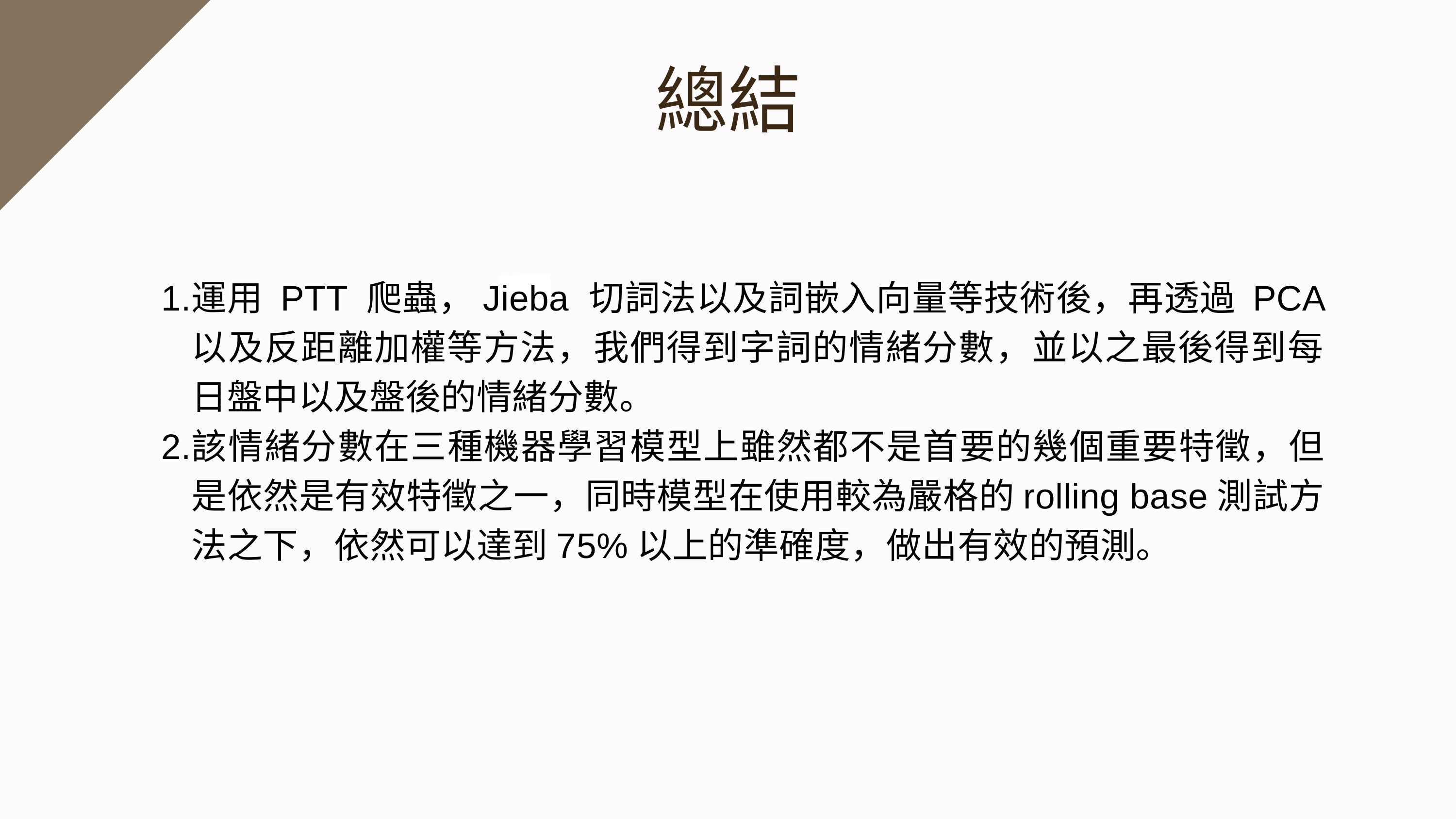

總結

運用 PTT 爬蟲，Jieba 切詞法以及詞嵌入向量等技術後，再透過 PCA 以及反距離加權等方法，我們得到字詞的情緒分數，並以之最後得到每日盤中以及盤後的情緒分數。
該情緒分數在三種機器學習模型上雖然都不是首要的幾個重要特徵，但是依然是有效特徵之一，同時模型在使用較為嚴格的rolling base測試方法之下，依然可以達到75%以上的準確度，做出有效的預測。